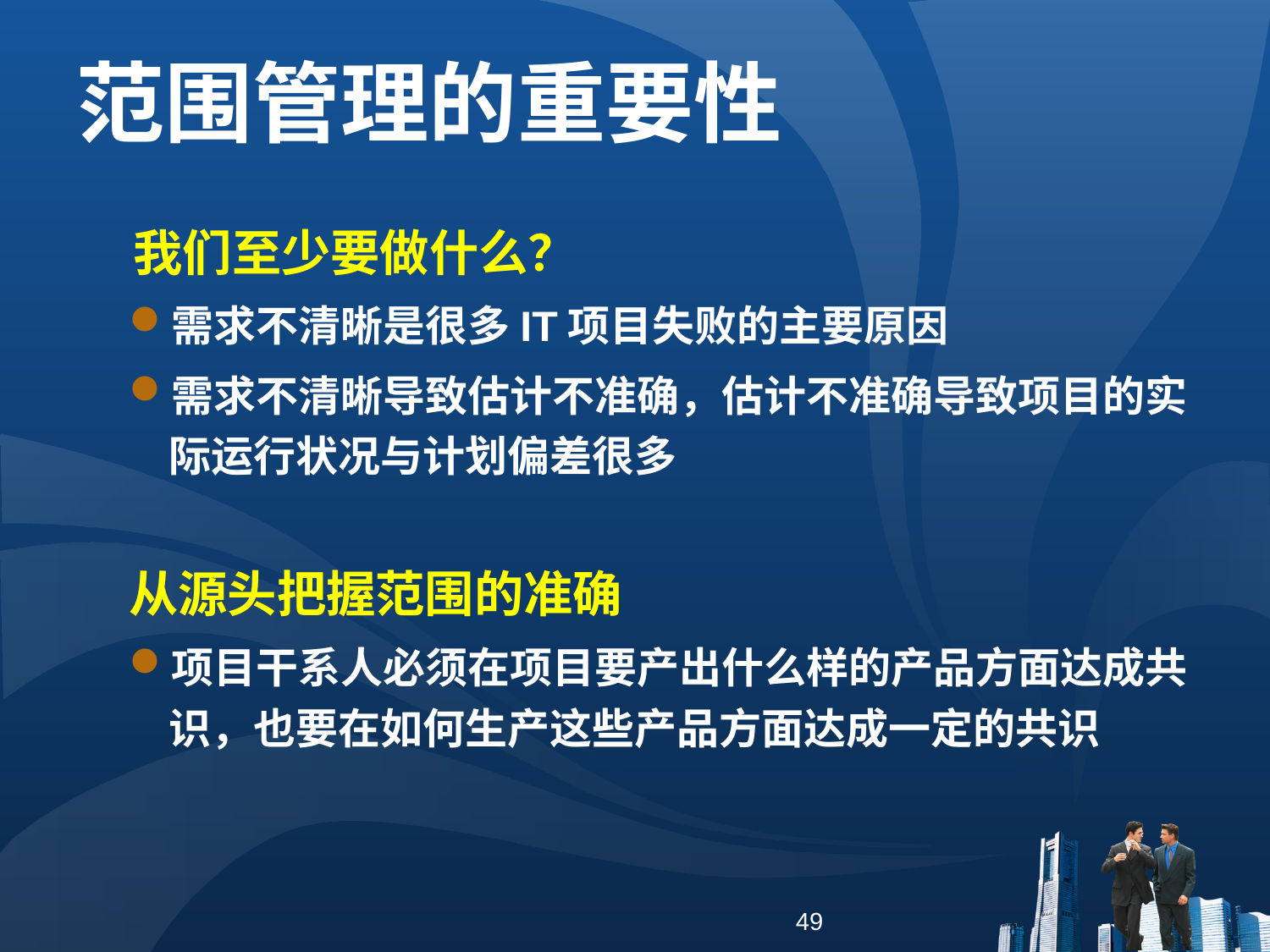

范围管理的重要性

     我们至少要做什么？
需求不清晰是很多IT项目失败的主要原因
需求不清晰导致估计不准确，估计不准确导致项目的实际运行状况与计划偏差很多
从源头把握范围的准确
项目干系人必须在项目要产出什么样的产品方面达成共识，也要在如何生产这些产品方面达成一定的共识

49